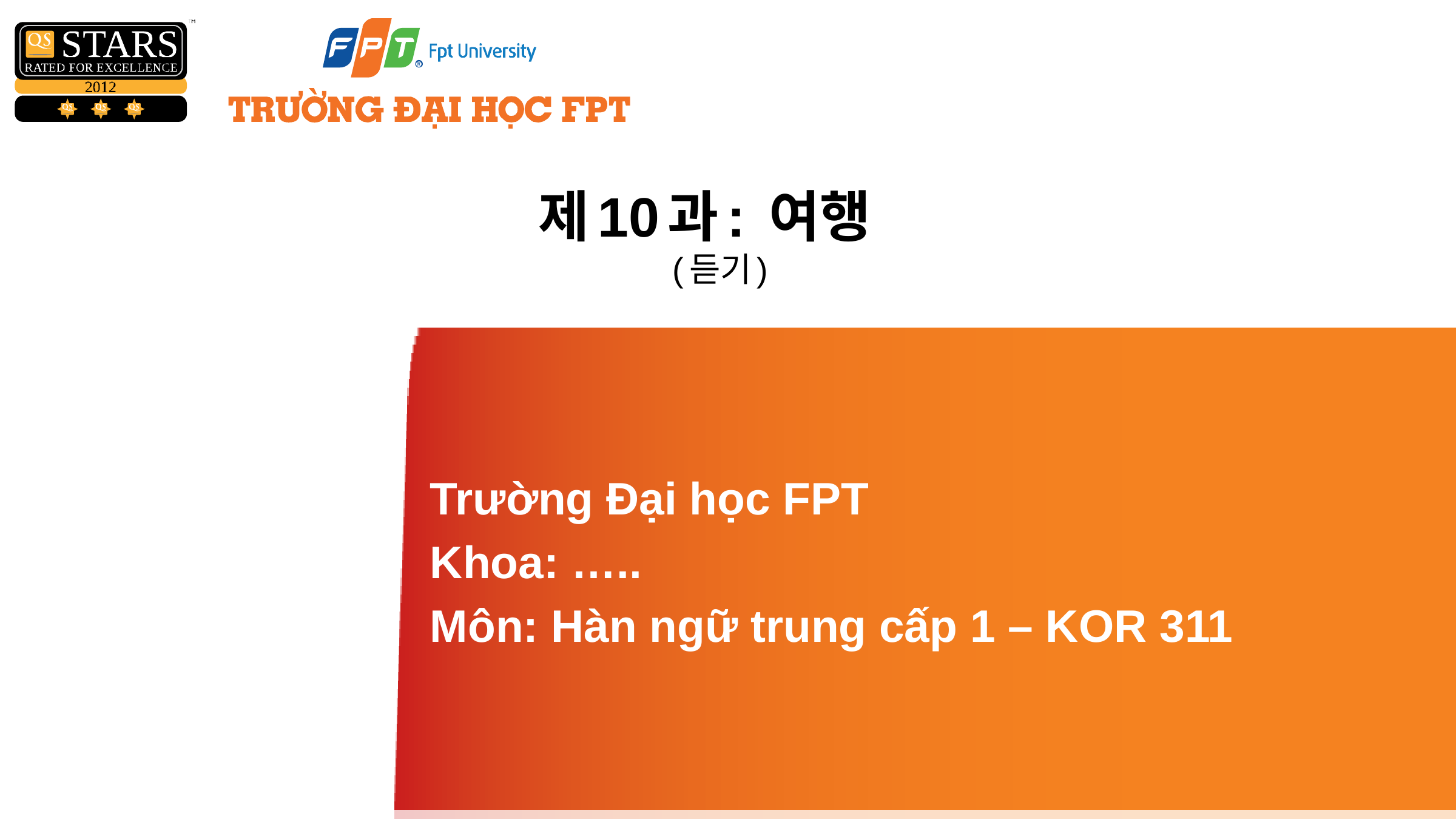

# 제10과: 여행 (듣기)
Trường Đại học FPT
Khoa: …..
Môn: Hàn ngữ trung cấp 1 – KOR 311